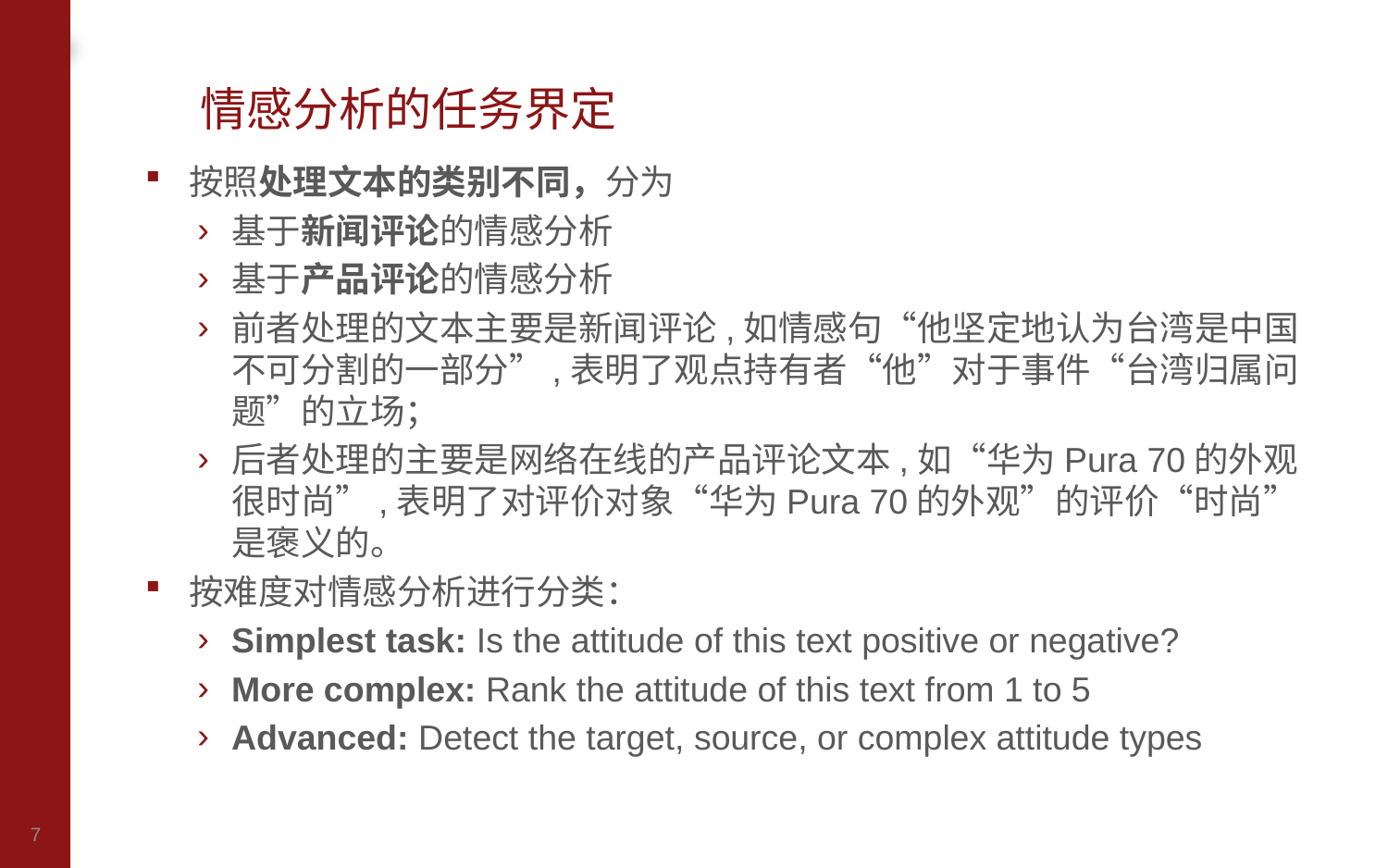

# 情感分析的任务界定
按照处理文本的类别不同，分为
基于新闻评论的情感分析
基于产品评论的情感分析
前者处理的文本主要是新闻评论,如情感句“他坚定地认为台湾是中国不可分割的一部分”,表明了观点持有者“他”对于事件“台湾归属问题”的立场；
后者处理的主要是网络在线的产品评论文本,如“华为Pura 70的外观很时尚”,表明了对评价对象“华为Pura 70的外观”的评价“时尚”是褒义的。
按难度对情感分析进行分类：
Simplest task: Is the attitude of this text positive or negative?
More complex: Rank the attitude of this text from 1 to 5
Advanced: Detect the target, source, or complex attitude types
7